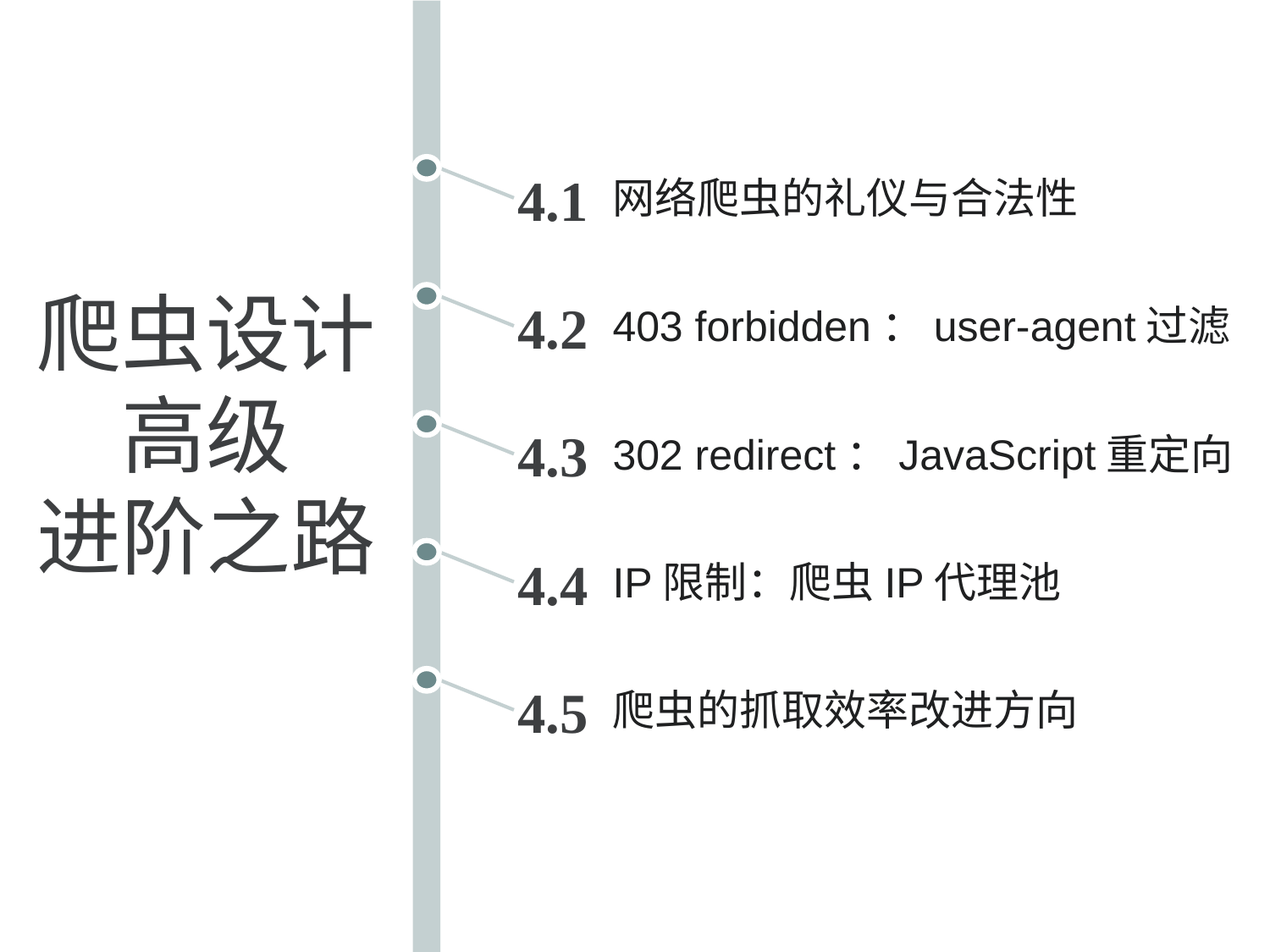

网络爬虫的礼仪与合法性
4.1
爬虫设计
高级
进阶之路

403 forbidden：user-agent过滤
4.2

302 redirect：JavaScript重定向
4.3

IP限制：爬虫IP代理池
4.4

爬虫的抓取效率改进方向
4.5